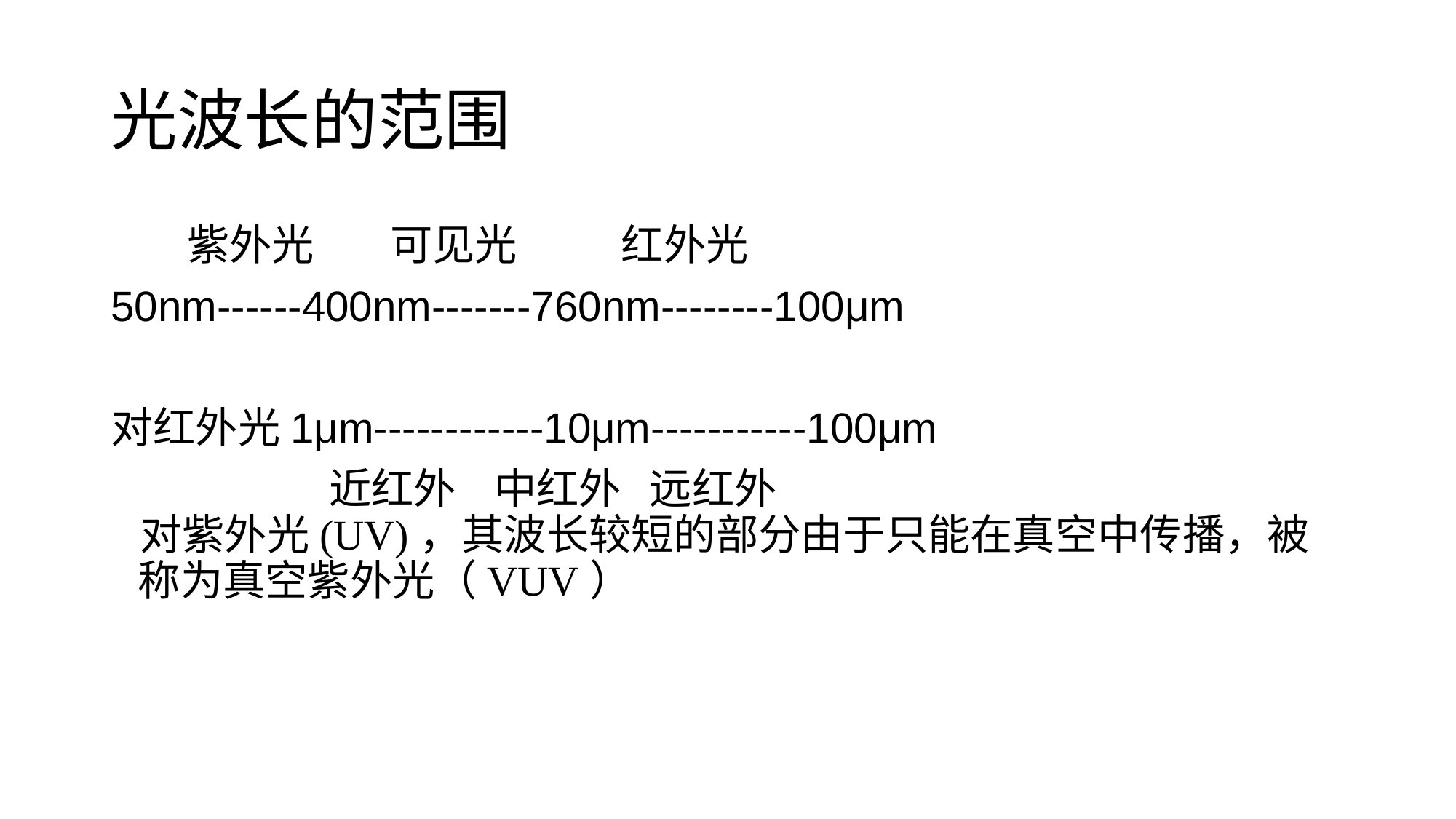

# 光波长的范围
       紫外光        可见光           红外光
50nm------400nm-------760nm--------100μm

对红外光1μm------------10μm-----------100μm
                      近红外    中红外   远红外
  对紫外光(UV)，其波长较短的部分由于只能在真空中传播，被称为真空紫外光（VUV）